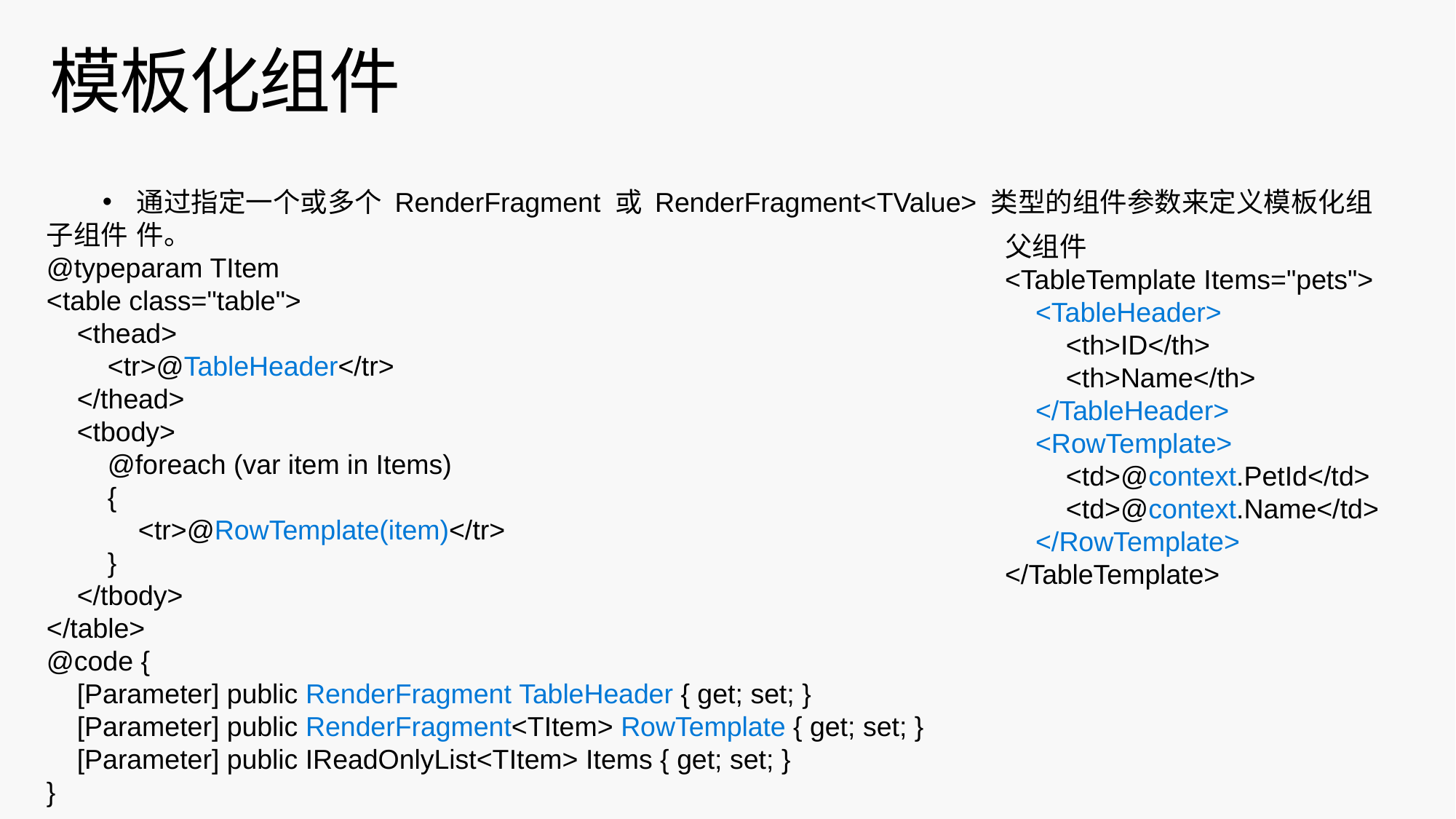

# 模板化组件
通过指定一个或多个 RenderFragment 或 RenderFragment<TValue> 类型的组件参数来定义模板化组件。
子组件
@typeparam TItem
<table class="table">
    <thead>
        <tr>@TableHeader</tr>
    </thead>
    <tbody>
        @foreach (var item in Items)
        {
            <tr>@RowTemplate(item)</tr>
        }
    </tbody>
</table>
@code {
    [Parameter] public RenderFragment TableHeader { get; set; }
    [Parameter] public RenderFragment<TItem> RowTemplate { get; set; }
    [Parameter] public IReadOnlyList<TItem> Items { get; set; }
}
父组件
<TableTemplate Items="pets">
    <TableHeader>
        <th>ID</th>
        <th>Name</th>
    </TableHeader>
    <RowTemplate>
        <td>@context.PetId</td>
        <td>@context.Name</td>
    </RowTemplate>
</TableTemplate>